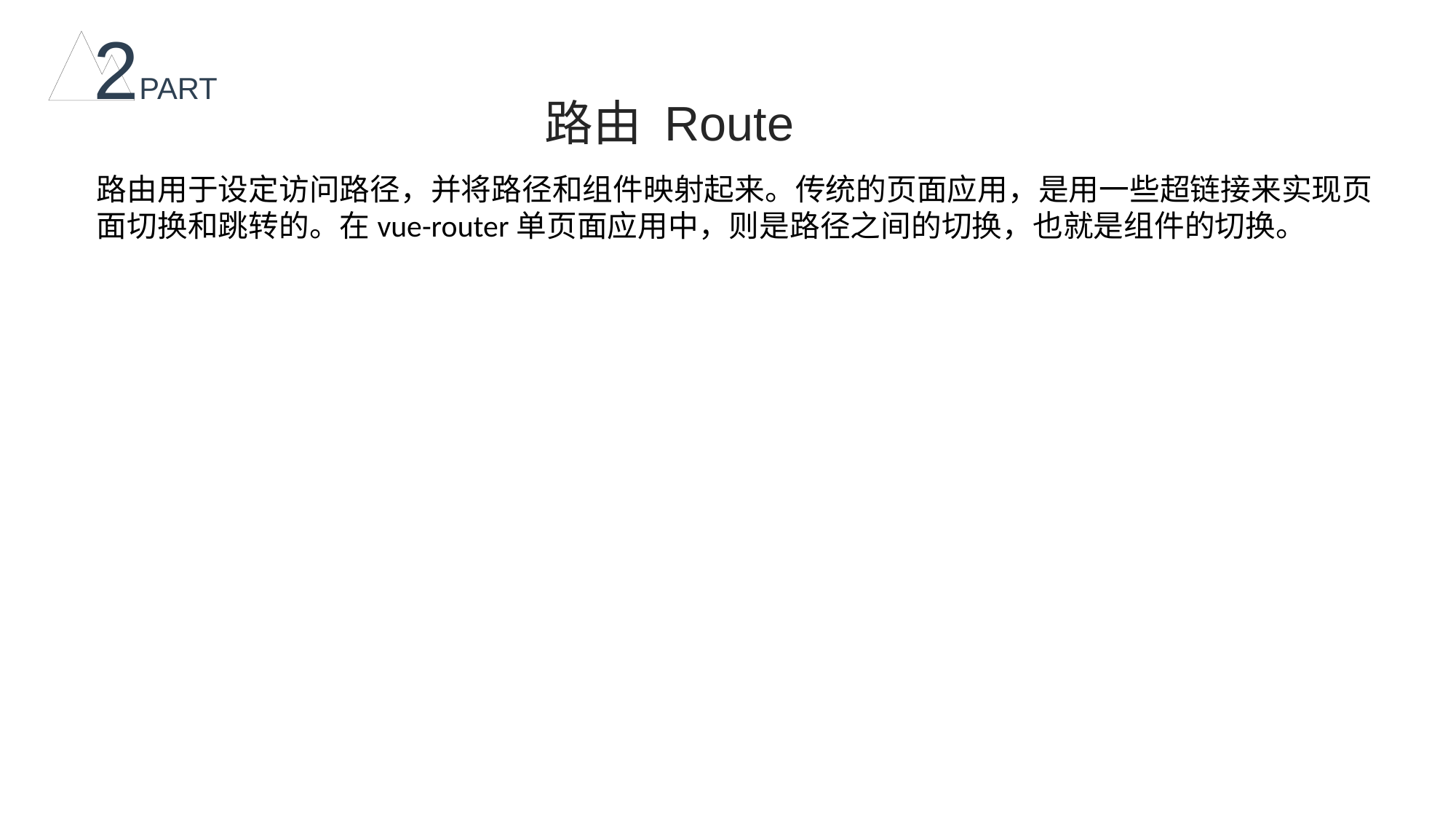

2PART

路由 Route
路由用于设定访问路径，并将路径和组件映射起来。传统的页面应用，是用一些超链接来实现页面切换和跳转的。在vue-router单页面应用中，则是路径之间的切换，也就是组件的切换。